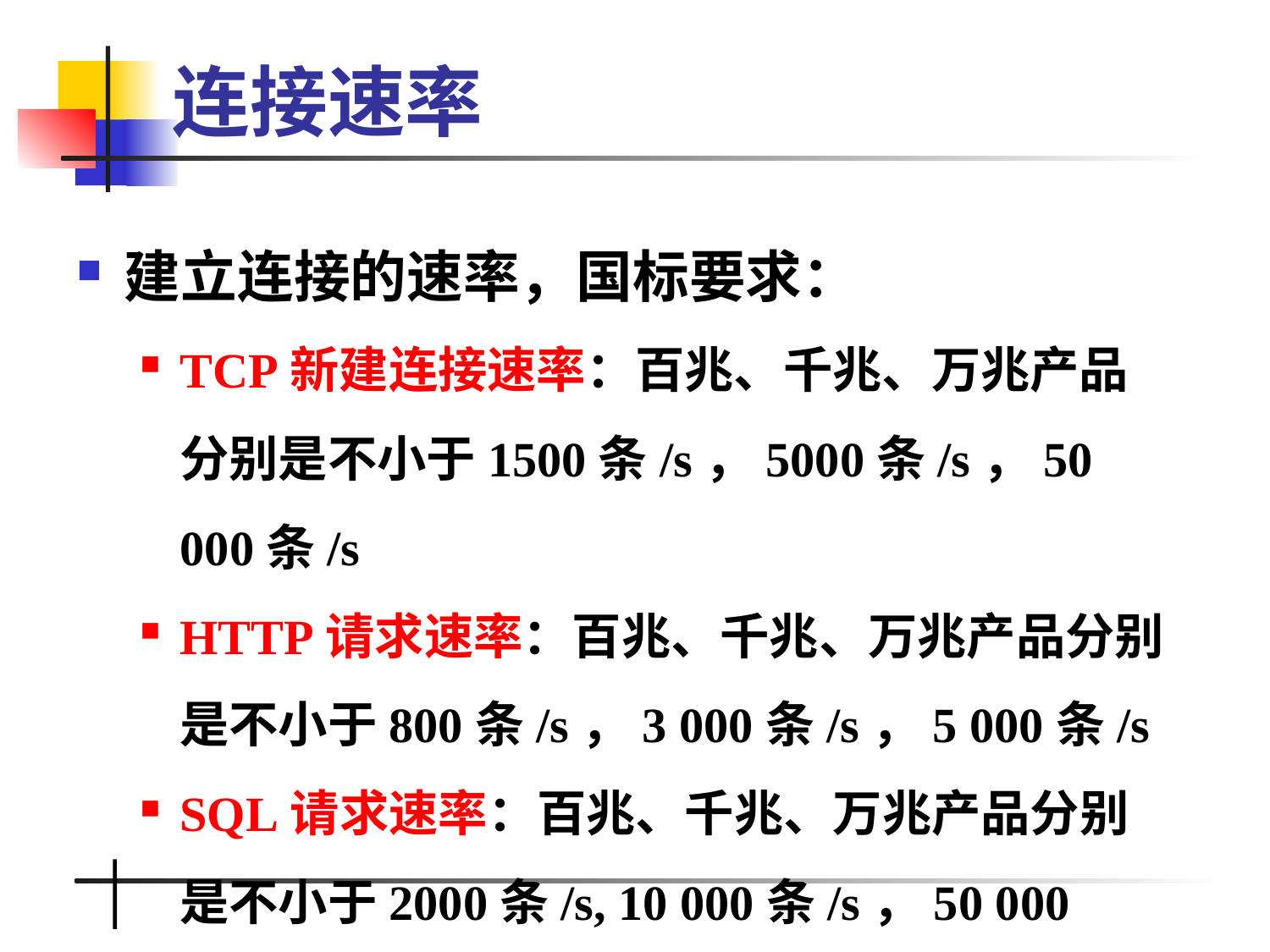

# 连接速率
建立连接的速率，国标要求：
TCP新建连接速率：百兆、千兆、万兆产品分别是不小于1500条/s，5000条/s，50 000条/s
HTTP请求速率：百兆、千兆、万兆产品分别是不小于800条/s，3 000条/s，5 000条/s
SQL请求速率：百兆、千兆、万兆产品分别是不小于2000条/s, 10 000条/s，50 000条/s